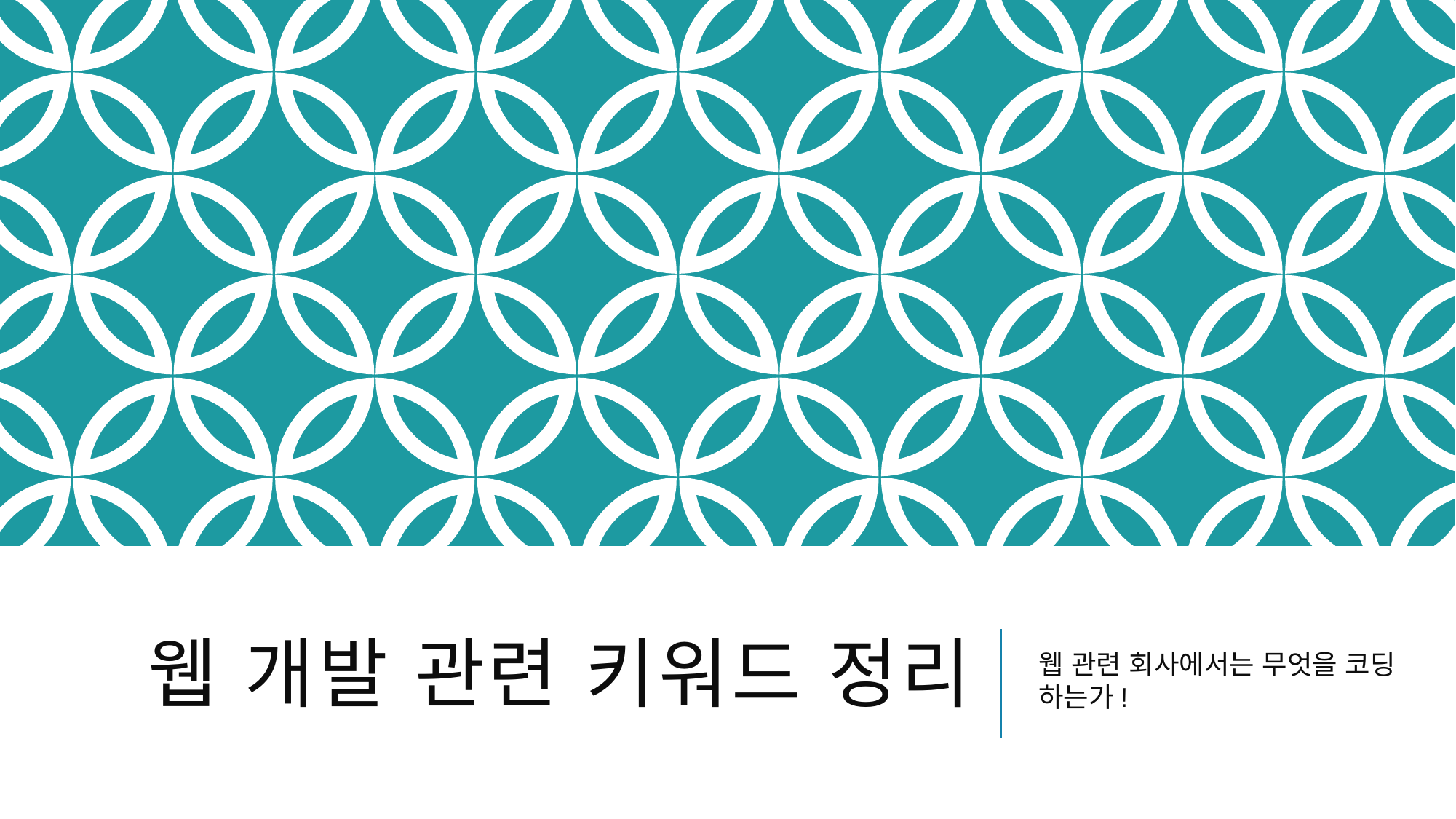

# 웹 개발 관련 키워드 정리
웹 관련 회사에서는 무엇을 코딩 하는가!